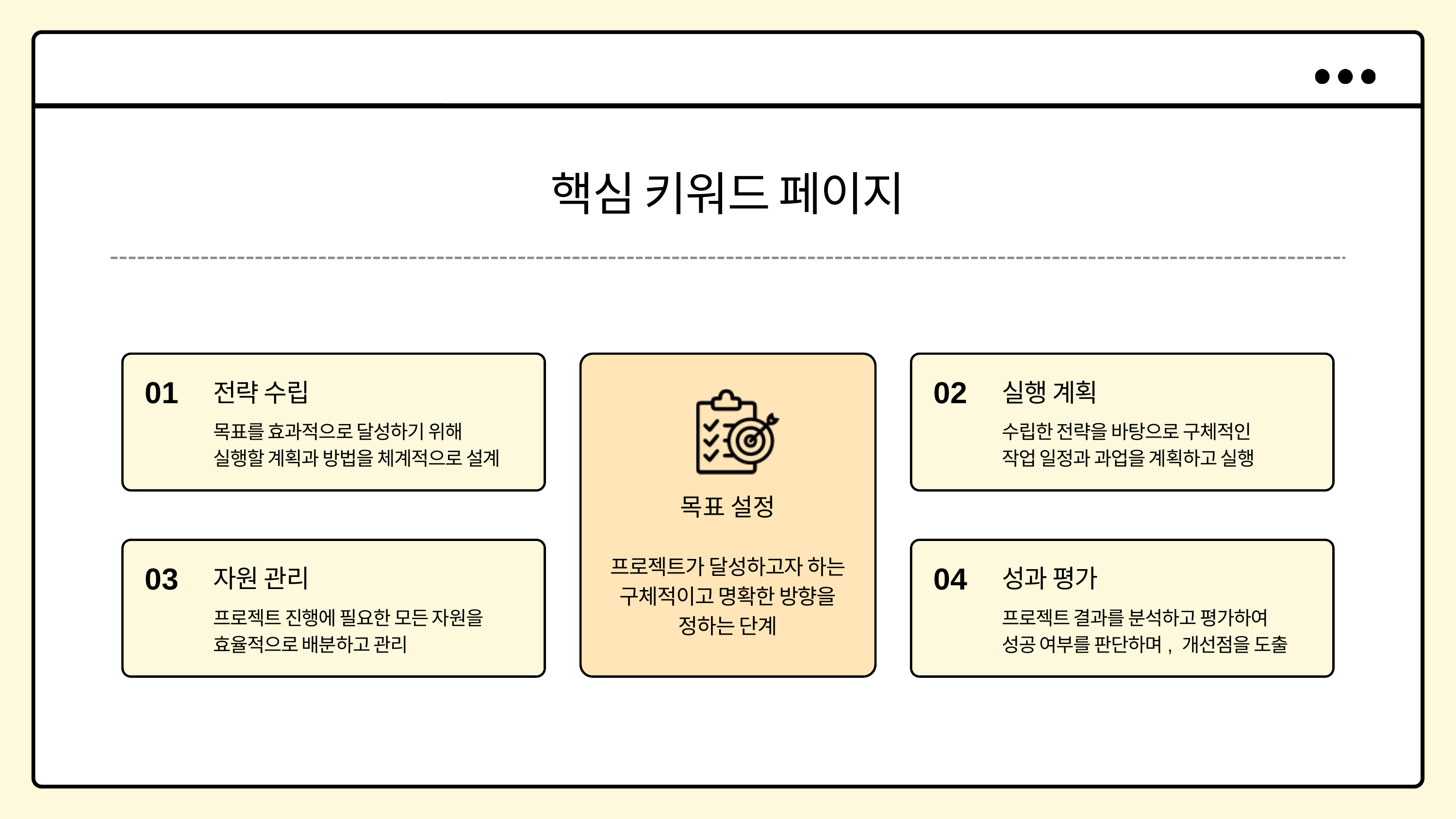

핵심 키워드 페이지

01
02
전략 수립
실행 계획

목표를 효과적으로 달성하기 위해
실행할 계획과 방법을 체계적으로 설계
수립한 전략을 바탕으로 구체적인
작업 일정과 과업을 계획하고 실행
목표 설정

프로젝트가 달성하고자 하는
구체적이고 명확한 방향을
정하는 단계
03
04
자원 관리
성과 평가
프로젝트 진행에 필요한 모든 자원을
효율적으로 배분하고 관리
프로젝트 결과를 분석하고 평가하여
성공 여부를 판단하며, 개선점을 도출